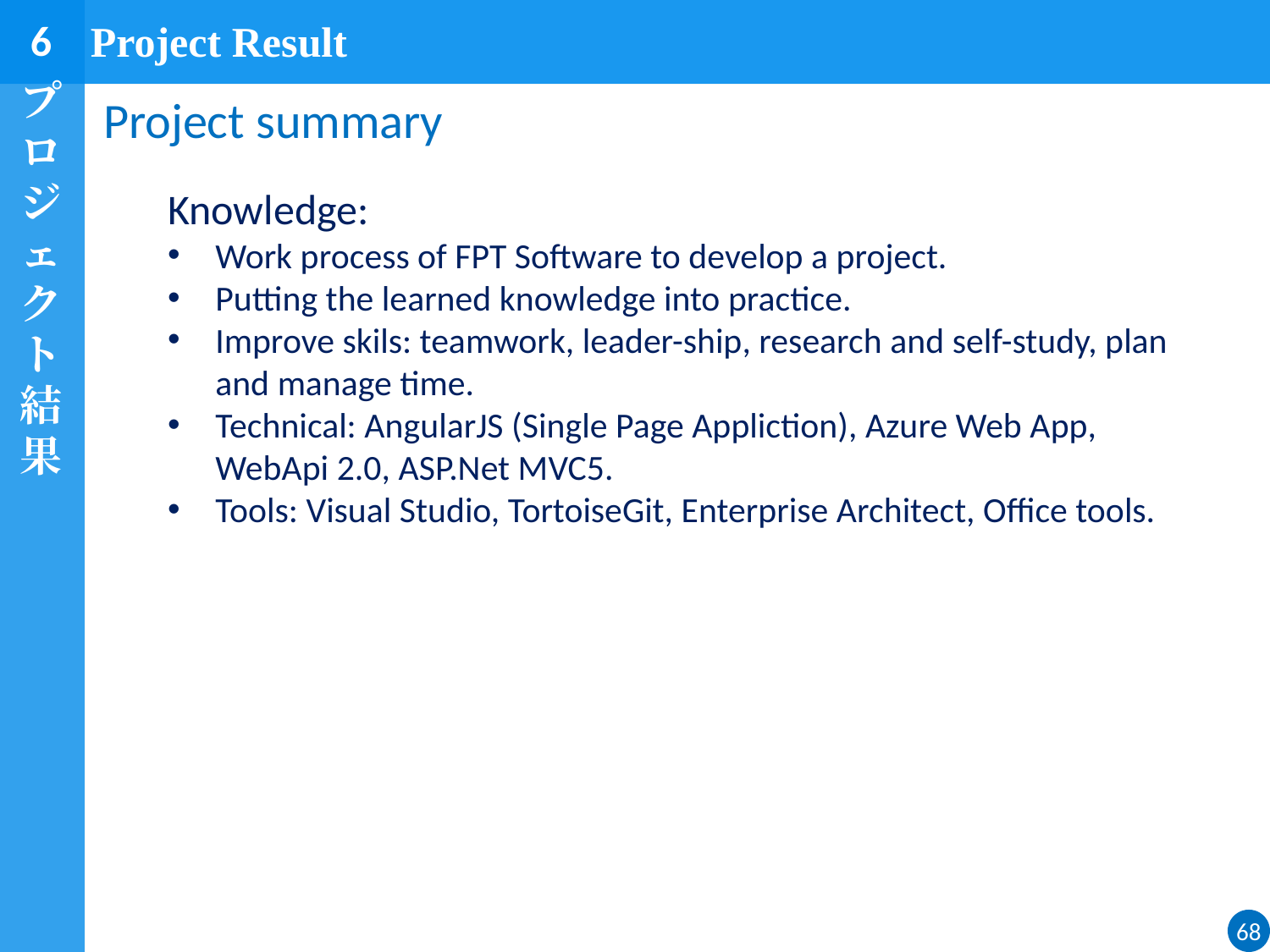

6
Project Result
プロジェクト結果
Project summary
Knowledge:
Work process of FPT Software to develop a project.
Putting the learned knowledge into practice.
Improve skils: teamwork, leader-ship, research and self-study, plan and manage time.
Technical: AngularJS (Single Page Appliction), Azure Web App, WebApi 2.0, ASP.Net MVC5.
Tools: Visual Studio, TortoiseGit, Enterprise Architect, Office tools.
68